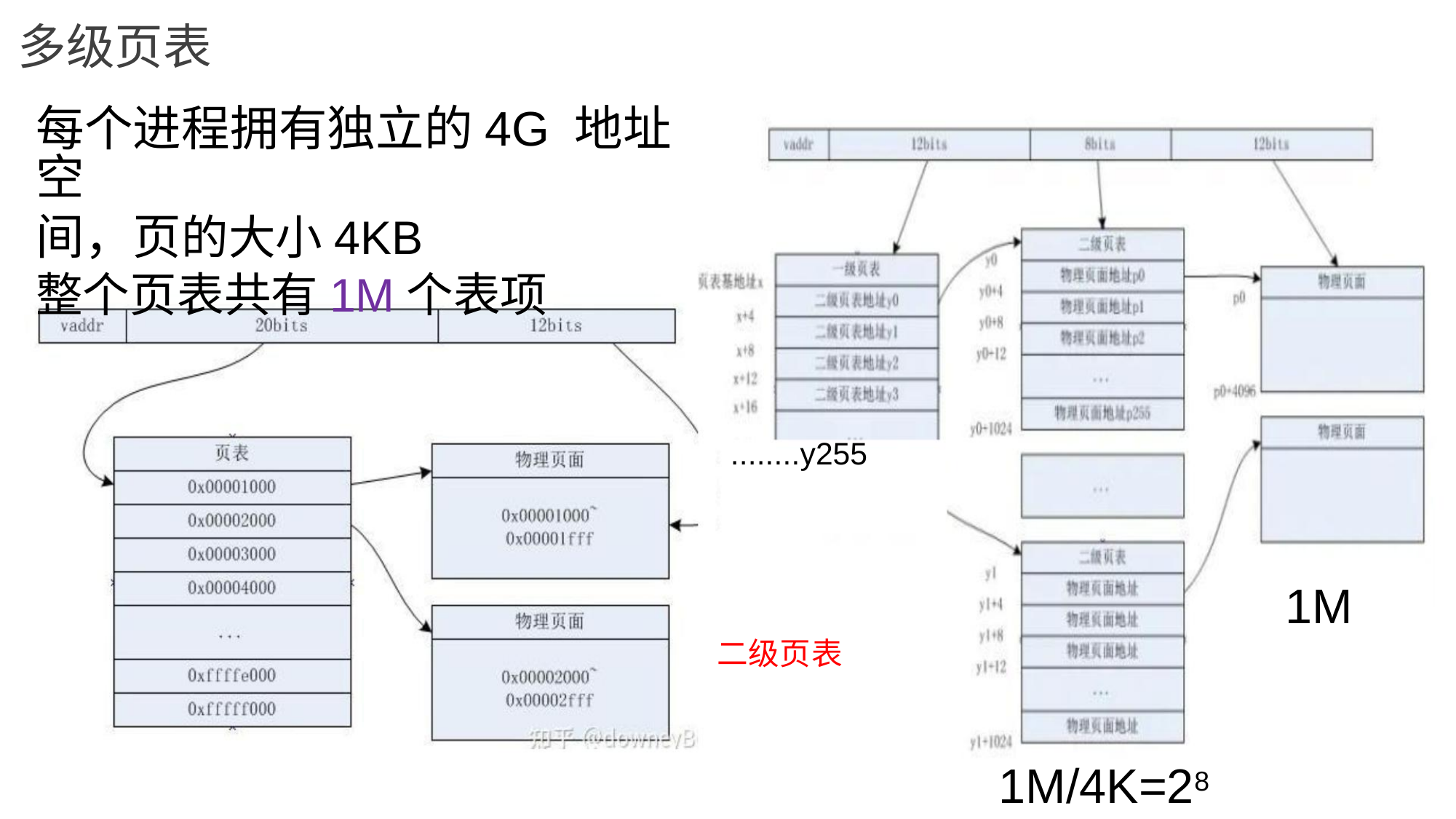

多级页表
每个进程拥有独立的4G 地址空
间，页的大小4KB
整个页表共有1M个表项
........y255
1M
二级页表
1M/4K=28